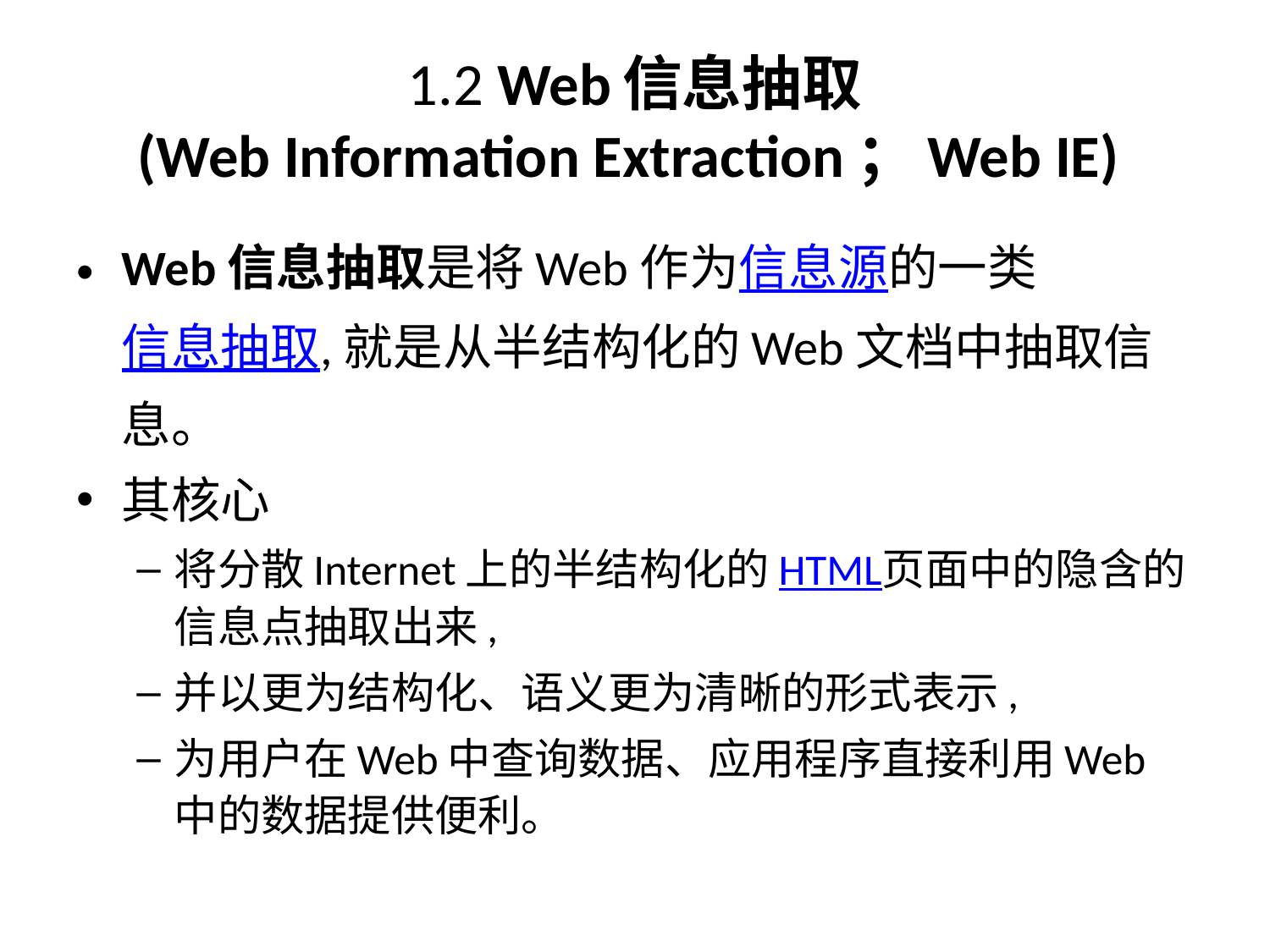

# 1.2 Web信息抽取 (Web Information Extraction；Web IE)
Web信息抽取是将Web作为信息源的一类信息抽取,就是从半结构化的Web文档中抽取信息。
其核心
将分散Internet上的半结构化的HTML页面中的隐含的信息点抽取出来,
并以更为结构化、语义更为清晰的形式表示,
为用户在Web中查询数据、应用程序直接利用Web中的数据提供便利。